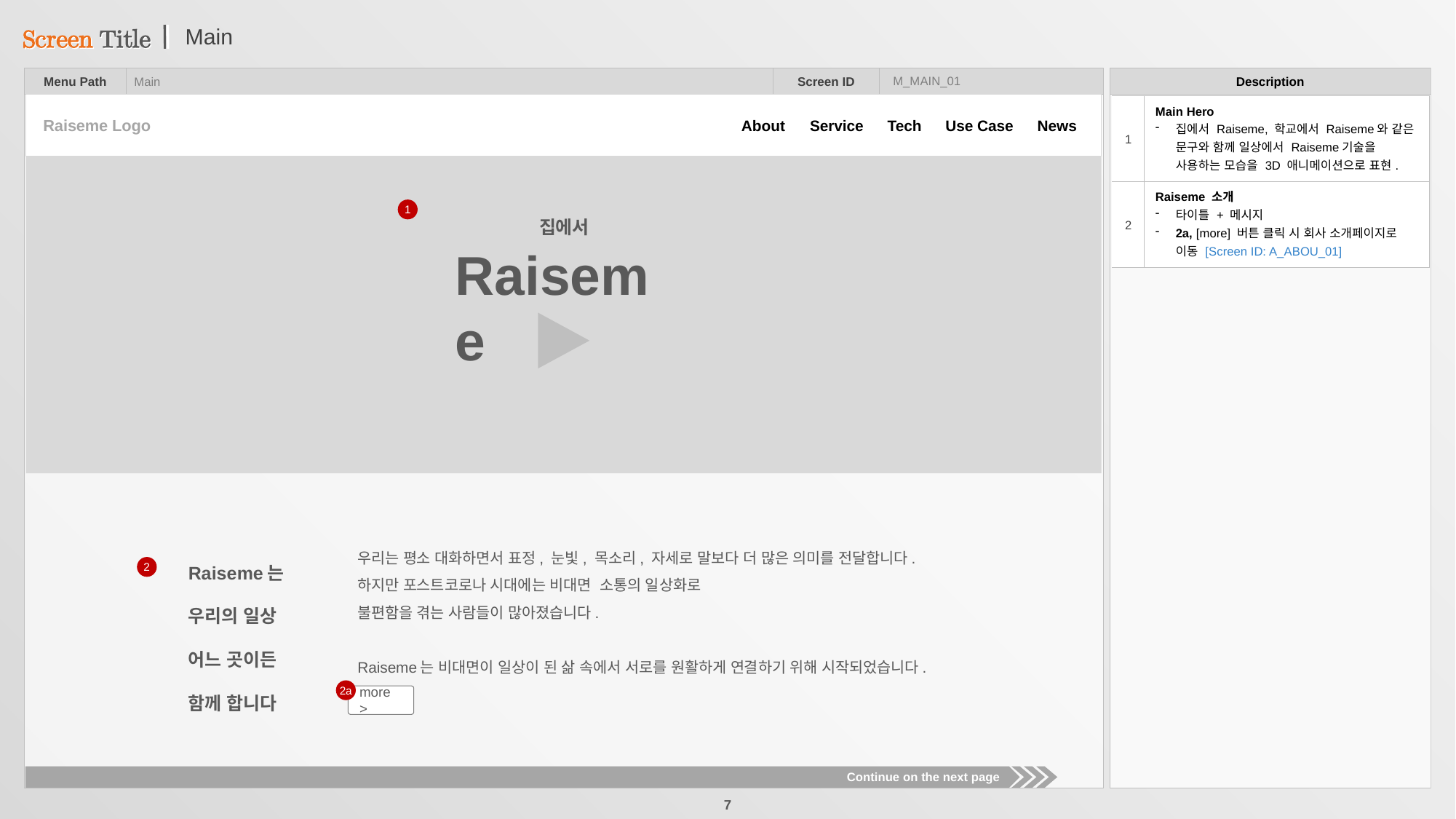

# Main
M_MAIN_01
Main

| 1 | Main Hero 집에서 Raiseme, 학교에서 Raiseme와 같은 문구와 함께 일상에서 Raiseme기술을 사용하는 모습을 3D 애니메이션으로 표현. |
| --- | --- |
| 2 | Raiseme 소개 타이틀 + 메시지 2a, [more] 버튼 클릭 시 회사 소개페이지로 이동 [Screen ID: A\_ABOU\_01] |
About
Service
Tech
Use Case
News
Raiseme Logo

1
집에서
Raiseme

Raiseme는
우리의 일상
어느 곳이든
함께 합니다
우리는 평소 대화하면서 표정, 눈빛, 목소리, 자세로 말보다 더 많은 의미를 전달합니다.
하지만 포스트코로나 시대에는 비대면  소통의 일상화로
불편함을 겪는 사람들이 많아졌습니다.

Raiseme는 비대면이 일상이 된 삶 속에서 서로를 원활하게 연결하기 위해 시작되었습니다.
2
2a
more >